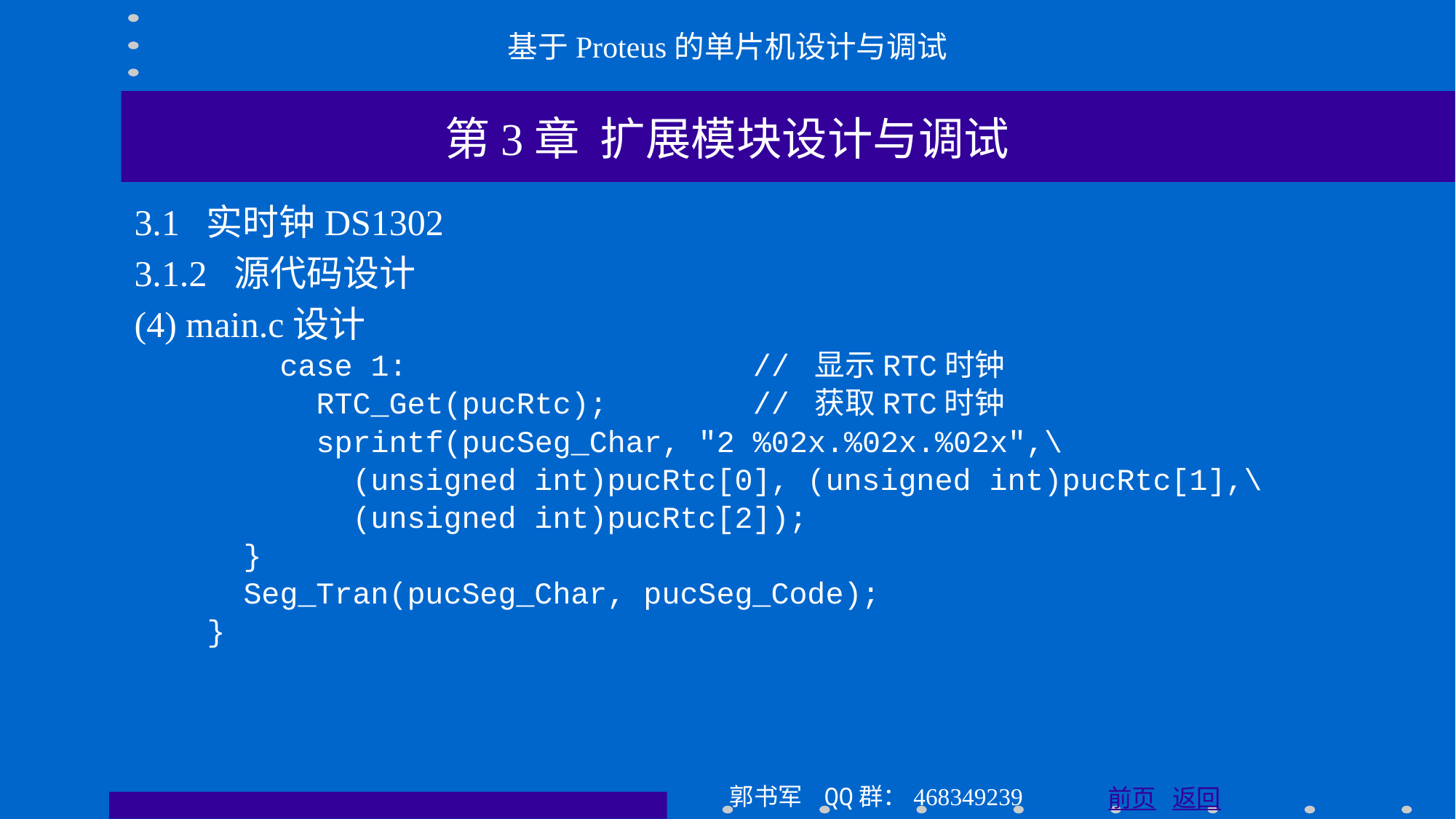

基于Proteus的单片机设计与调试
第3章  扩展模块设计与调试
3.1  实时钟DS1302
3.1.2  源代码设计
(4) main.c设计
        case 1:                   // 显示RTC时钟
          RTC_Get(pucRtc);        // 获取RTC时钟
          sprintf(pucSeg_Char, "2 %02x.%02x.%02x",\
            (unsigned int)pucRtc[0], (unsigned int)pucRtc[1],\
            (unsigned int)pucRtc[2]);
      }
      Seg_Tran(pucSeg_Char, pucSeg_Code);
    }

郭书军   QQ群：468349239
前页   返回